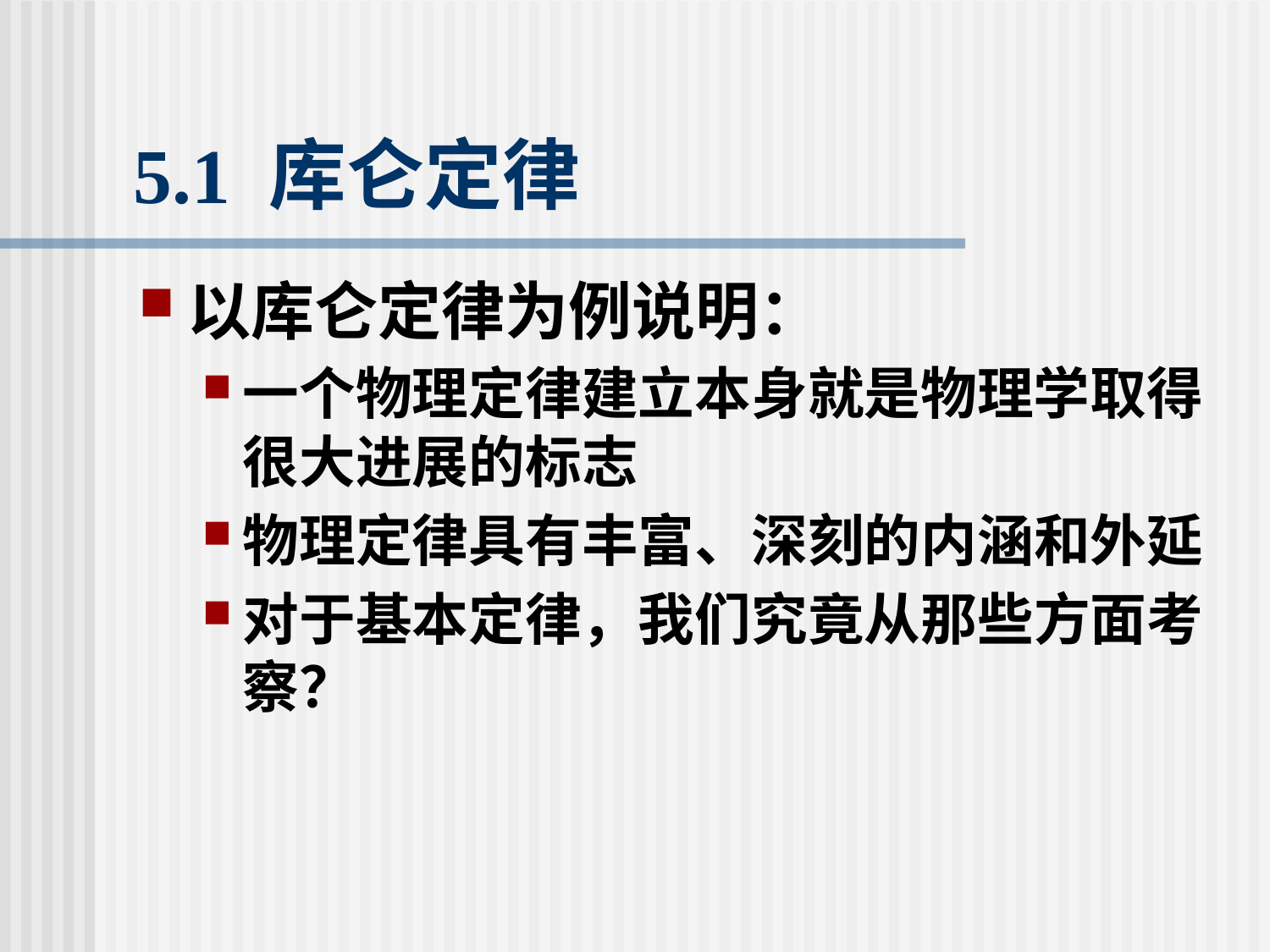

# 5.1 库仑定律
以库仑定律为例说明：
一个物理定律建立本身就是物理学取得很大进展的标志
物理定律具有丰富、深刻的内涵和外延
对于基本定律，我们究竟从那些方面考察？